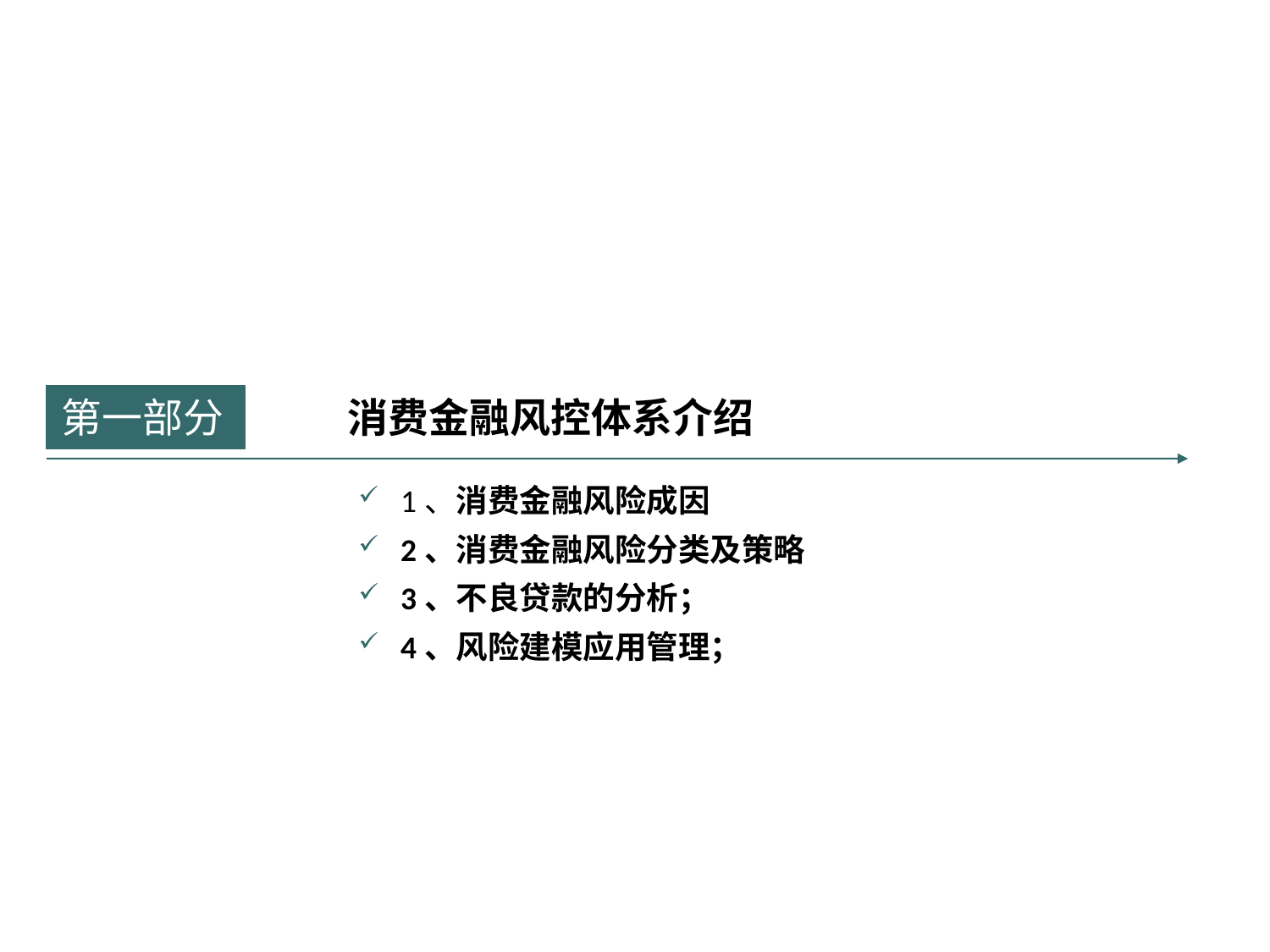

第一部分
消费金融风控体系介绍

1、消费金融风险成因
2、消费金融风险分类及策略
3、不良贷款的分析；
4、风险建模应用管理；